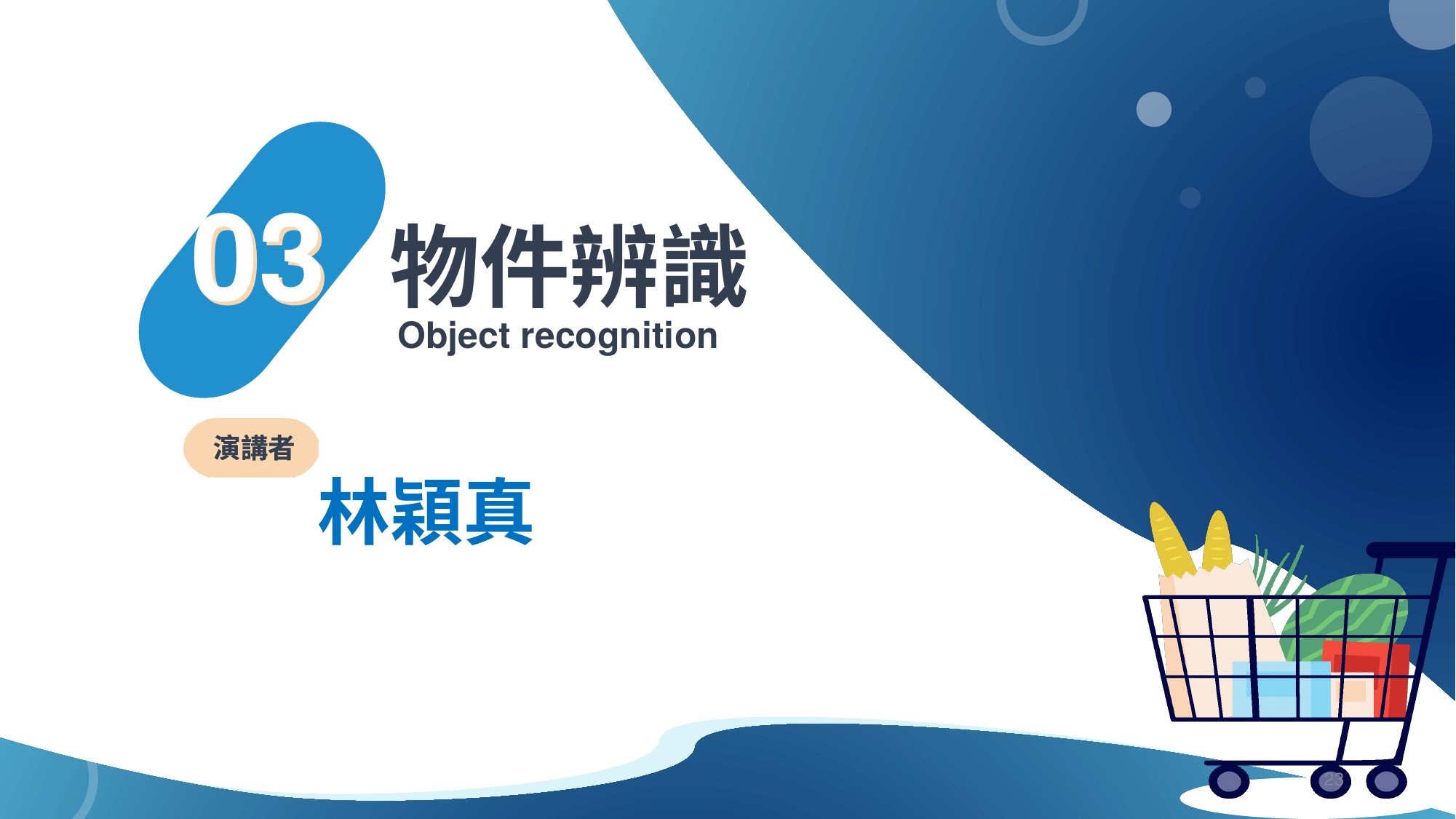

03
03
物件辨識
Object recognition
演講者
林穎真
23